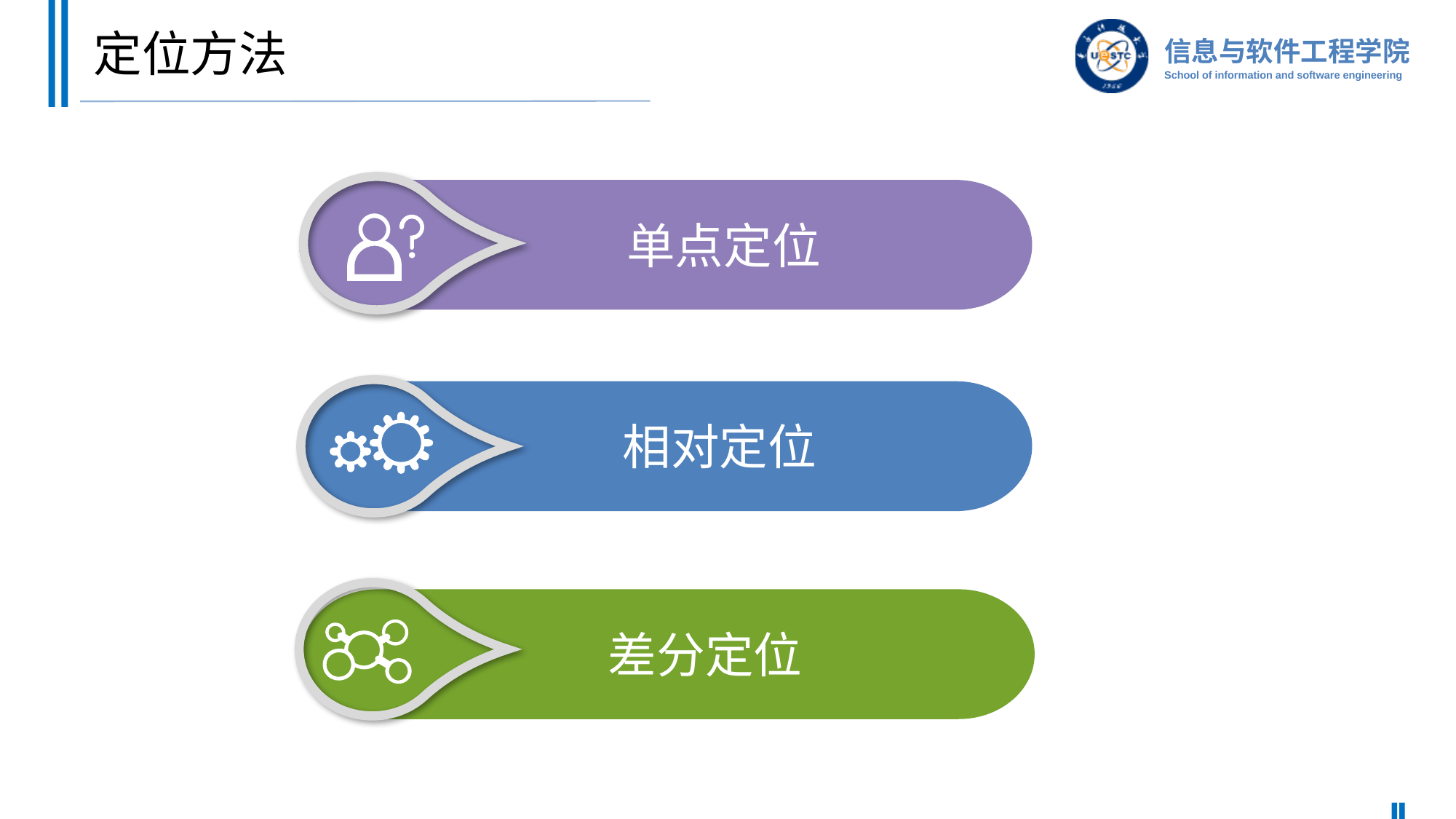

# 定位方法

单点定位
01

相对定位

差分定位

03